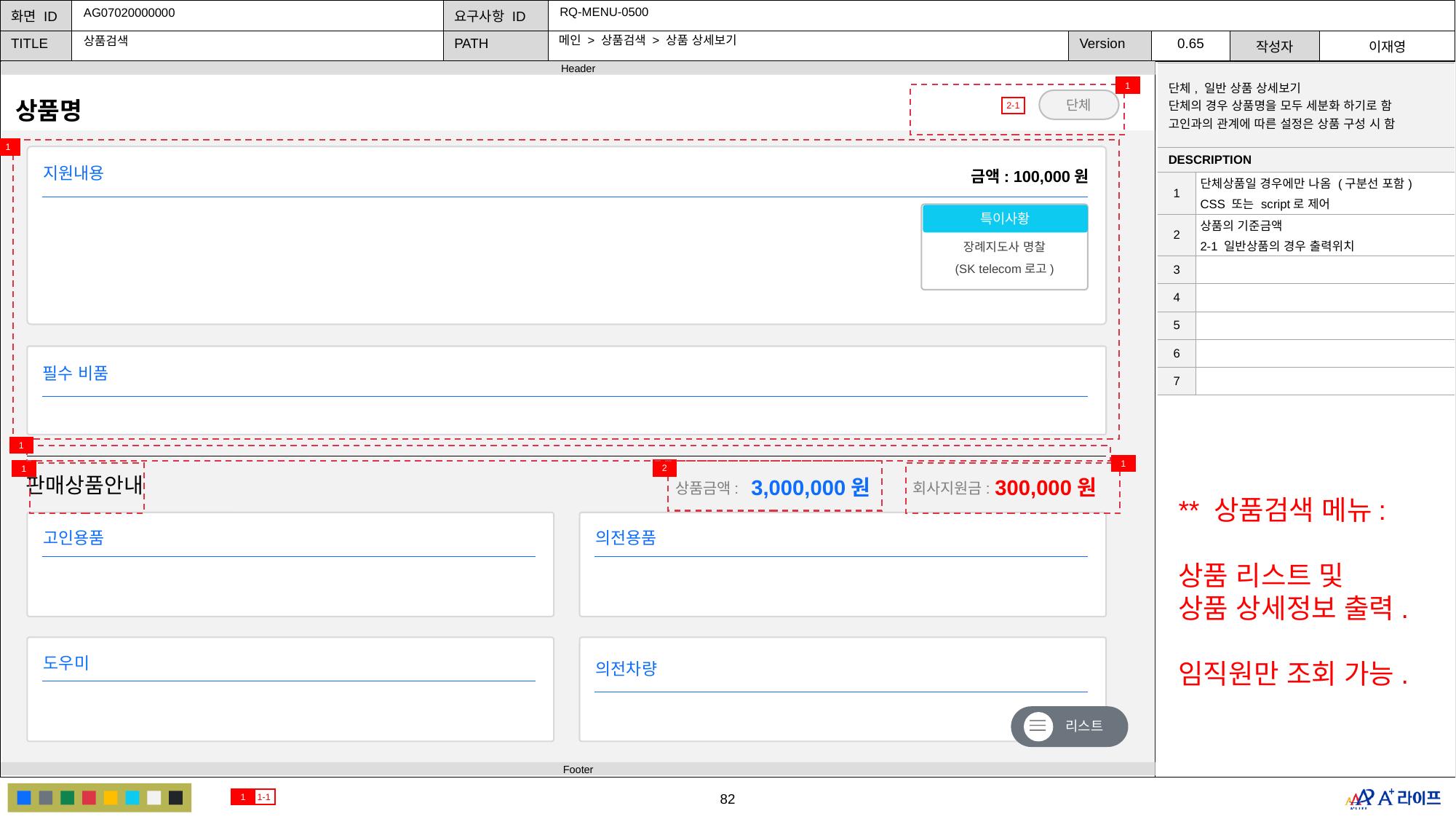

AG07020000000
RQ-MENU-0500
메인 > 상품검색 > 상품 상세보기
상품검색
| 단체, 일반 상품 상세보기 단체의 경우 상품명을 모두 세분화 하기로 함 고인과의 관계에 따른 설정은 상품 구성 시 함 |  |
| --- | --- |
| DESCRIPTION |  |
| 1 | 단체상품일 경우에만 나옴 (구분선 포함) CSS 또는 script로 제어 |
| 2 | 상품의 기준금액 2-1 일반상품의 경우 출력위치 |
| 3 |  |
| 4 |  |
| 5 |  |
| 6 |  |
| 7 |  |
1

단체
상품명
2-1
1

지원내용
금액: 100,000원

장례지도사 명찰
(SK telecom로고)
특이사황

필수 비품
1

1
2

1

판매상품안내
3,000,000원
300,000원
상품금액:
회사지원금:
** 상품검색 메뉴:

상품 리스트 및
상품 상세정보 출력.

임직원만 조회 가능.

고인용품

의전용품

도우미

의전차량

리스트

1
1-1